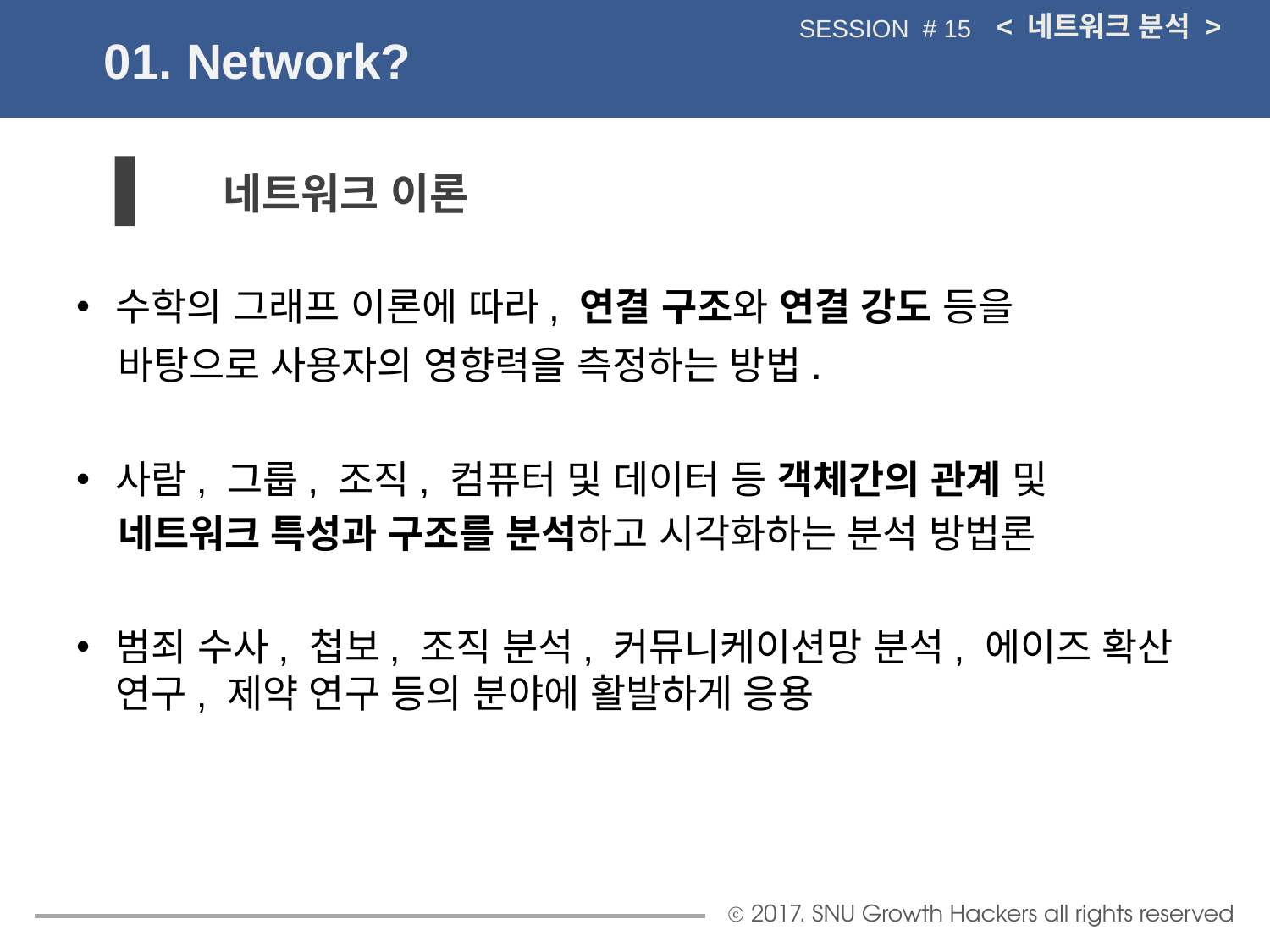

< 네트워크 분석 >
SESSION  # 15
01. Network?

네트워크 이론
수학의 그래프 이론에 따라, 연결 구조와 연결 강도 등을
   바탕으로 사용자의 영향력을 측정하는 방법.

사람, 그룹, 조직, 컴퓨터 및 데이터 등 객체간의 관계 및
   네트워크 특성과 구조를 분석하고 시각화하는 분석 방법론

범죄 수사, 첩보, 조직 분석, 커뮤니케이션망 분석, 에이즈 확산 연구, 제약 연구 등의 분야에 활발하게 응용

ⓒ 2017. SNU Growth Hackers all rights reserved